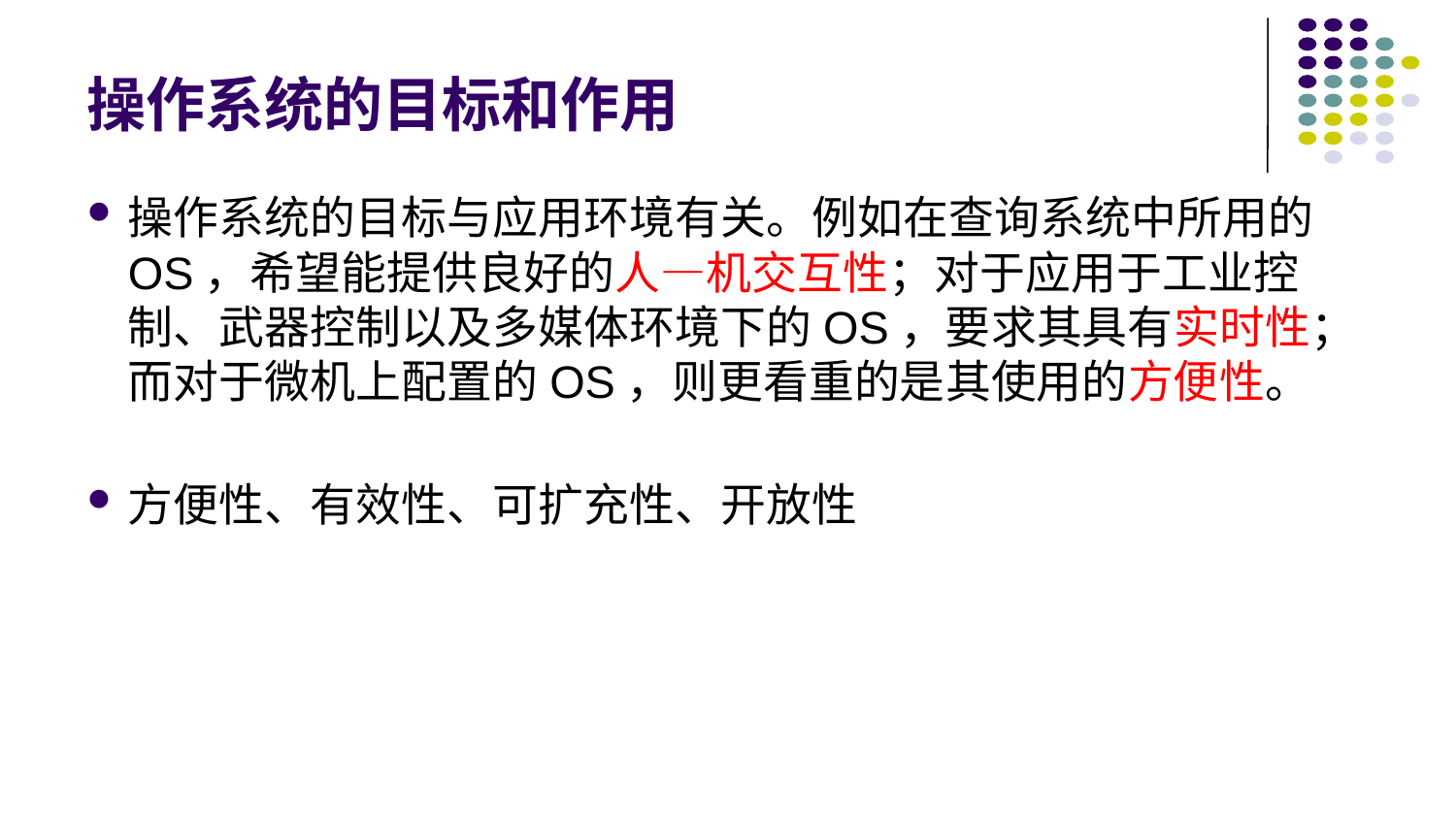

# 操作系统的目标和作用
操作系统的目标与应用环境有关。例如在查询系统中所用的OS，希望能提供良好的人—机交互性；对于应用于工业控制、武器控制以及多媒体环境下的OS，要求其具有实时性；而对于微机上配置的OS，则更看重的是其使用的方便性。

方便性、有效性、可扩充性、开放性
10